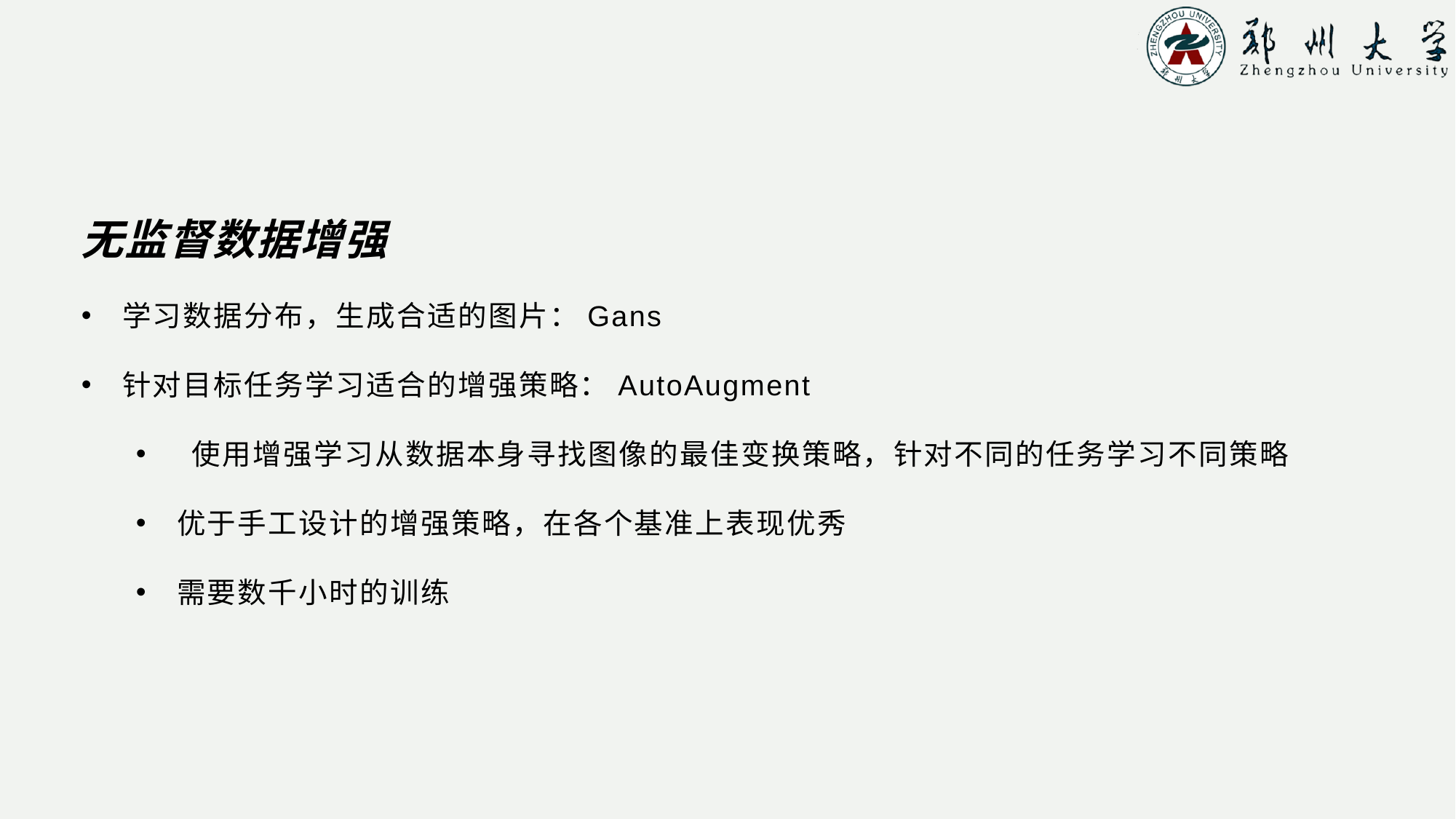

无监督数据增强
学习数据分布，生成合适的图片：Gans
针对目标任务学习适合的增强策略：AutoAugment
 使用增强学习从数据本身寻找图像的最佳变换策略，针对不同的任务学习不同策略
优于手工设计的增强策略，在各个基准上表现优秀
需要数千小时的训练